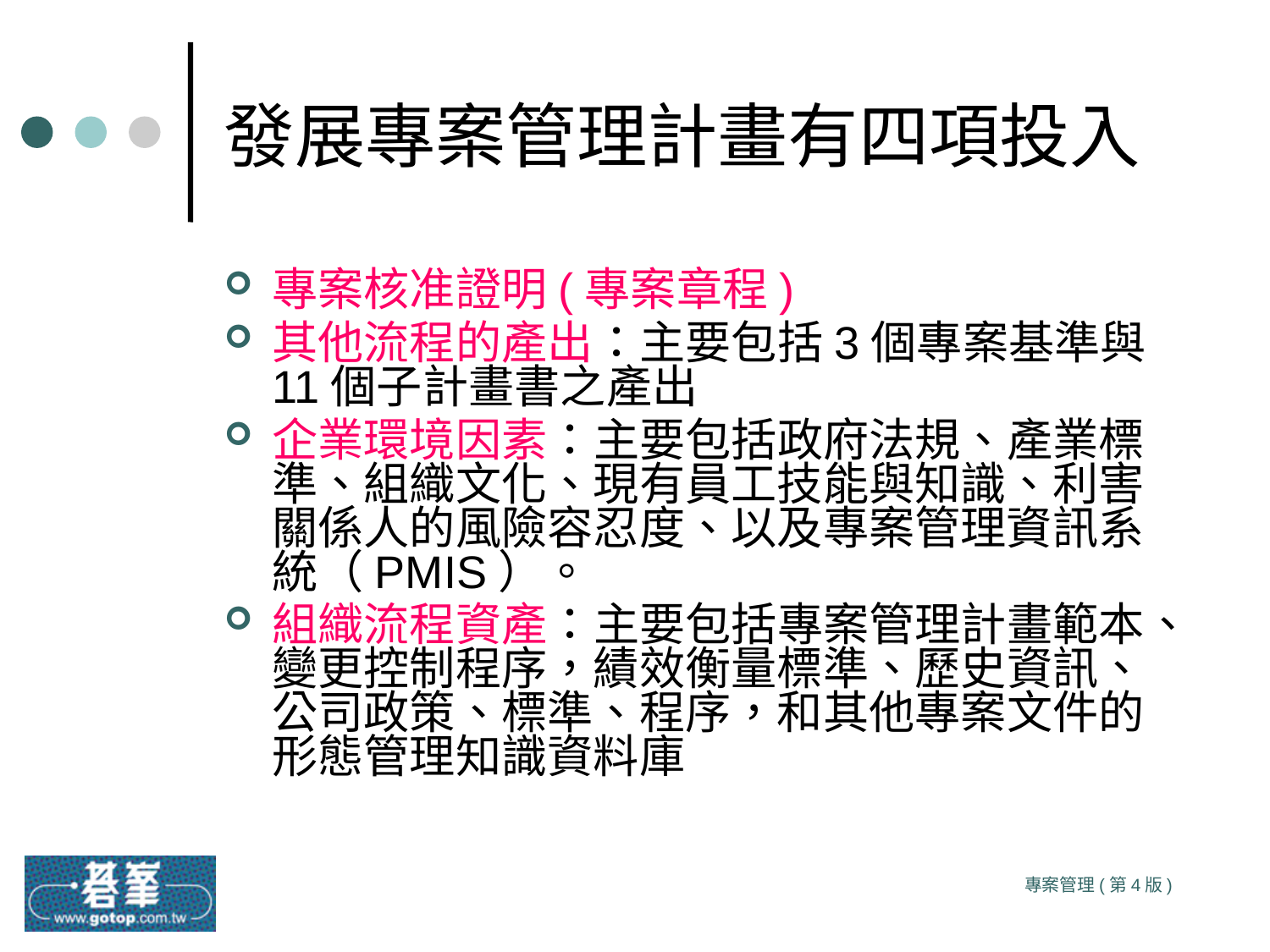

# 發展專案管理計畫有四項投入
專案核准證明(專案章程)
其他流程的產出：主要包括3個專案基準與11個子計畫書之產出
企業環境因素：主要包括政府法規、產業標準、組織文化、現有員工技能與知識、利害關係人的風險容忍度、以及專案管理資訊系統（PMIS）。
組織流程資產：主要包括專案管理計畫範本、變更控制程序，績效衡量標準、歷史資訊、公司政策、標準、程序，和其他專案文件的形態管理知識資料庫
專案管理(第4版)